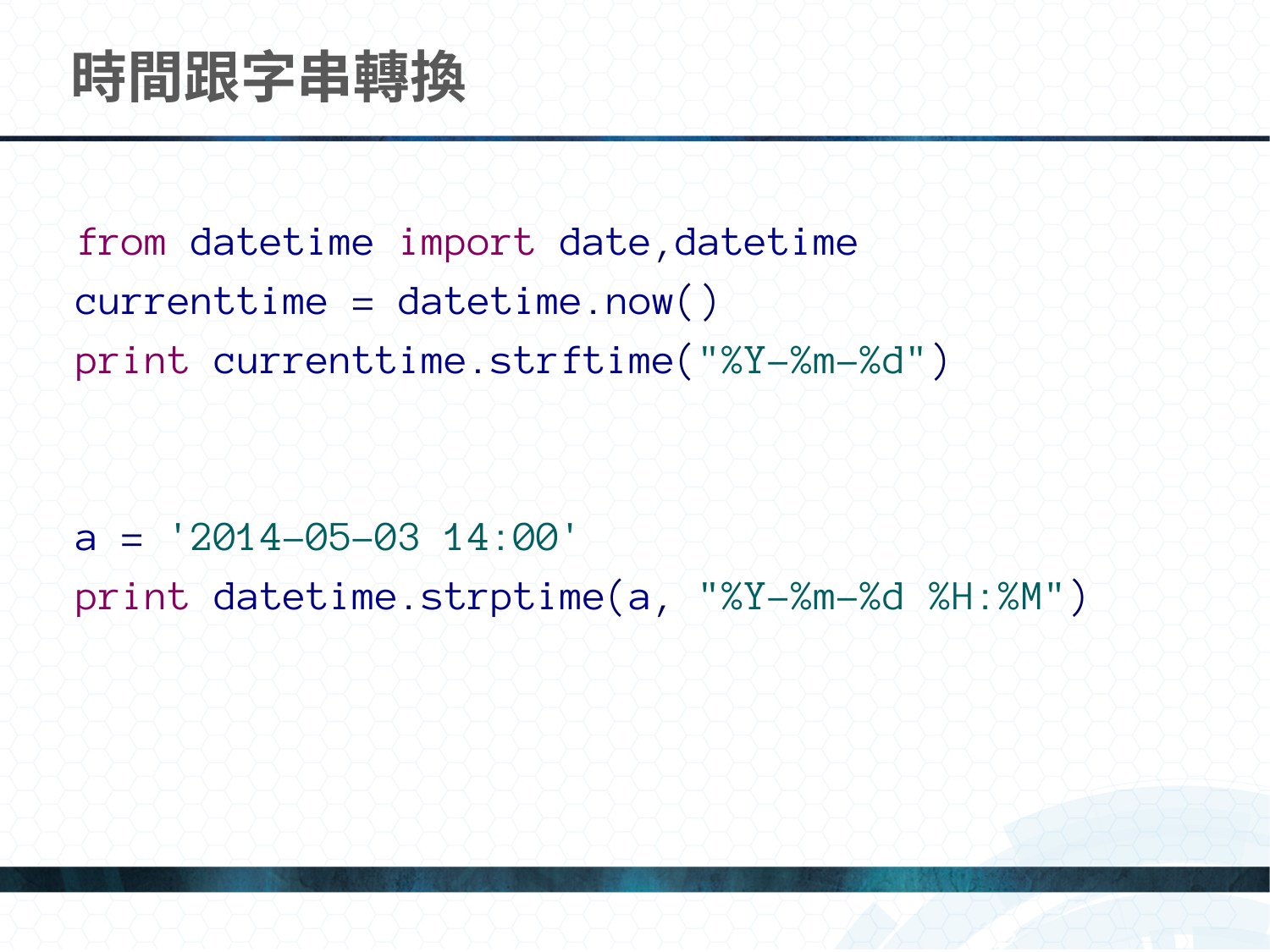

# 時間跟字串轉換
from datetime import date,datetime
currenttime = datetime.now()
print currenttime.strftime("%Y-%m-%d")

a = '2014-05-03 14:00'
print datetime.strptime(a, "%Y-%m-%d %H:%M")